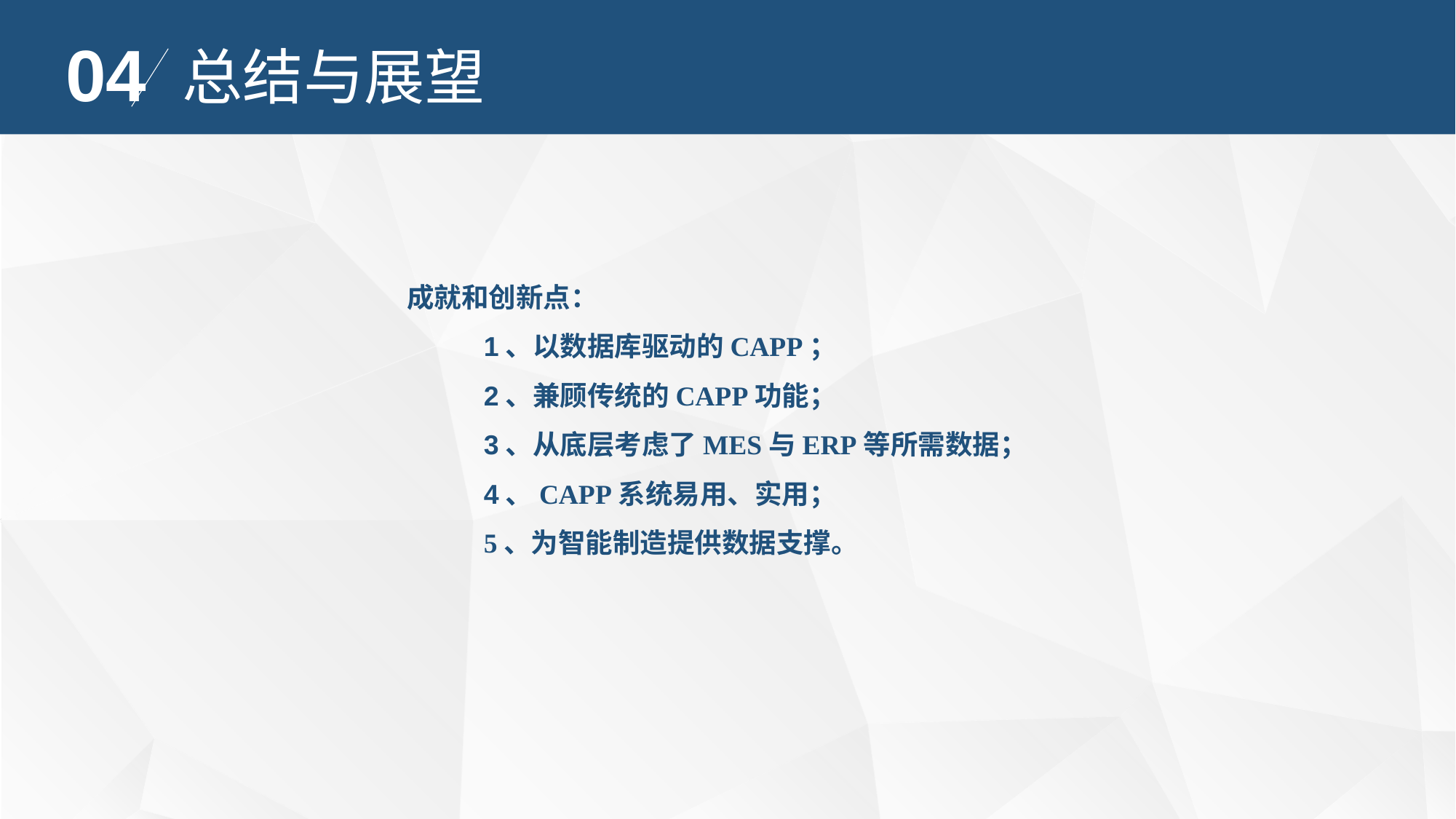

04
总结与展望
成就和创新点：
	1、以数据库驱动的CAPP；
	2、兼顾传统的CAPP功能；
	3、从底层考虑了MES与ERP等所需数据；
	4、CAPP系统易用、实用；
     	5、为智能制造提供数据支撑。